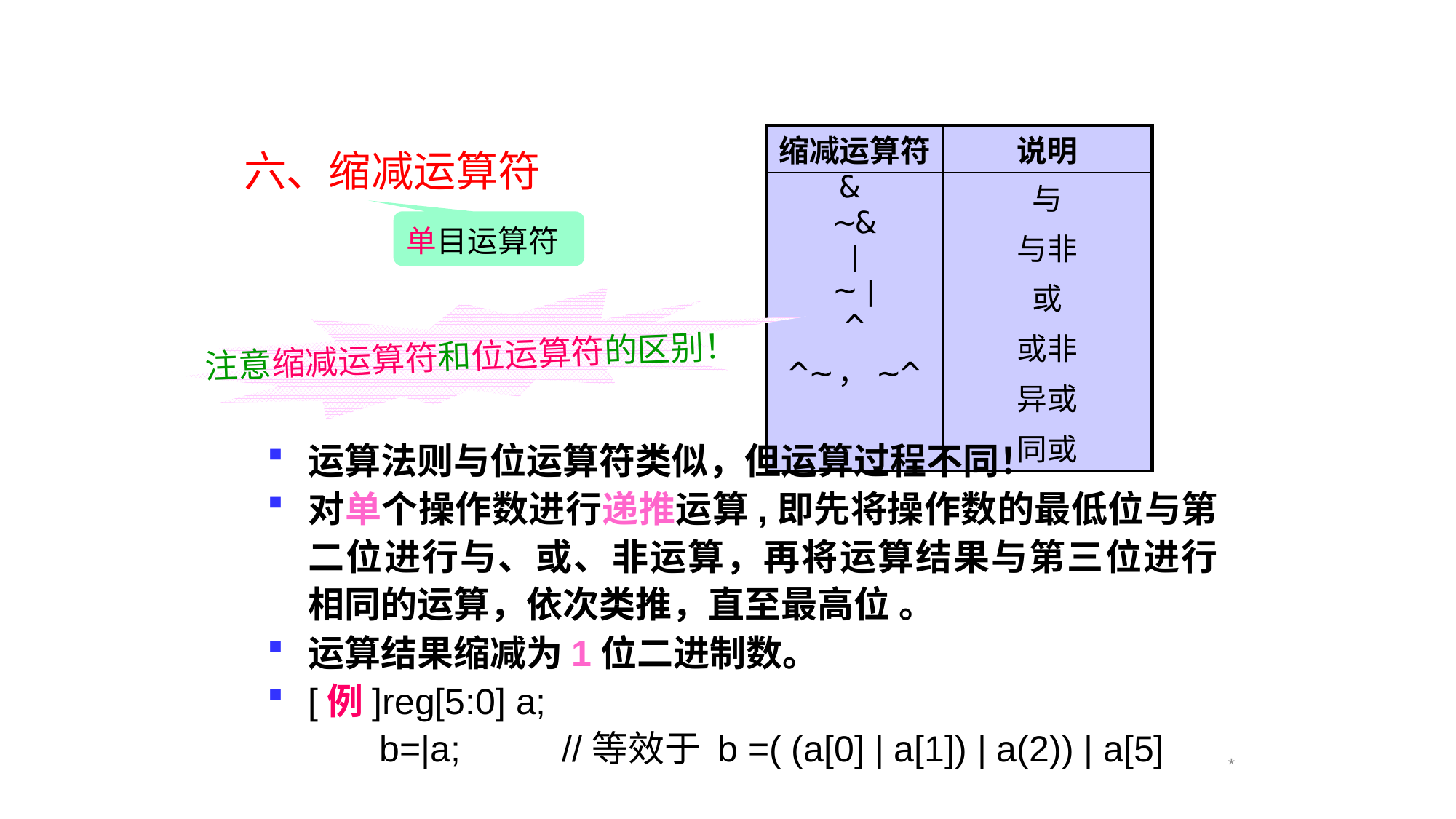

| 缩减运算符 | 说明 |
| --- | --- |
| & ~& | ~ | ^ ^~，~^ | 与 与非 或 或非 异或 同或 |
六、缩减运算符
单目运算符
注意缩减运算符和位运算符的区别！
运算法则与位运算符类似，但运算过程不同！
对单个操作数进行递推运算,即先将操作数的最低位与第二位进行与、或、非运算，再将运算结果与第三位进行相同的运算，依次类推，直至最高位 。
运算结果缩减为1位二进制数。
[例]reg[5:0] a;
           b=|a;          //等效于 b =( (a[0] | a[1]) | a(2)) | a[5]
*